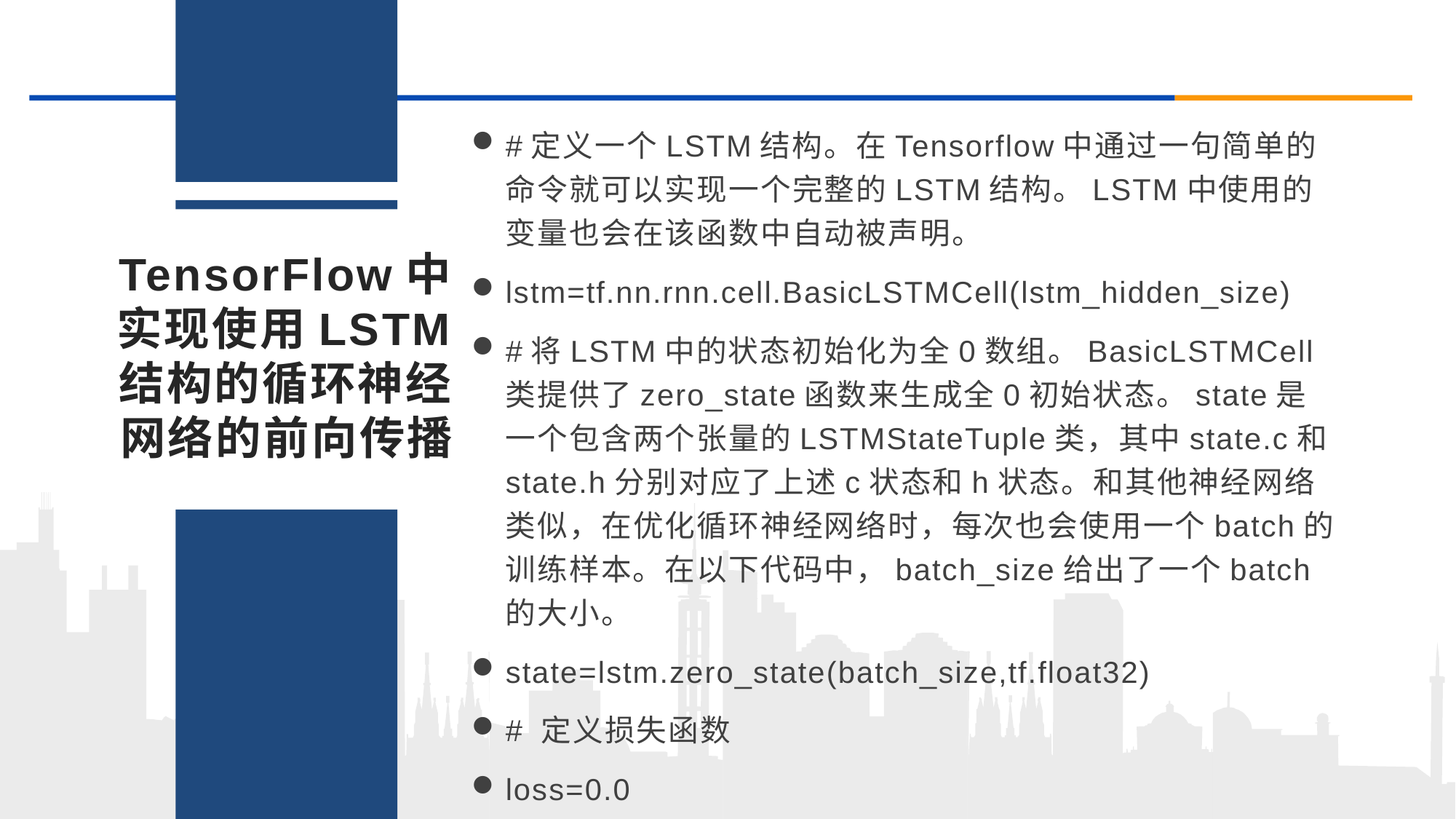

#定义一个LSTM结构。在Tensorflow中通过一句简单的命令就可以实现一个完整的LSTM结构。LSTM中使用的变量也会在该函数中自动被声明。
lstm=tf.nn.rnn.cell.BasicLSTMCell(lstm_hidden_size)
#将LSTM中的状态初始化为全0数组。BasicLSTMCell类提供了zero_state函数来生成全0初始状态。state是一个包含两个张量的LSTMStateTuple类，其中state.c和state.h分别对应了上述c状态和h状态。和其他神经网络类似，在优化循环神经网络时，每次也会使用一个batch的训练样本。在以下代码中，batch_size给出了一个batch的大小。
state=lstm.zero_state(batch_size,tf.float32)
# 定义损失函数
loss=0.0

TensorFlow中实现使用LSTM结构的循环神经网络的前向传播